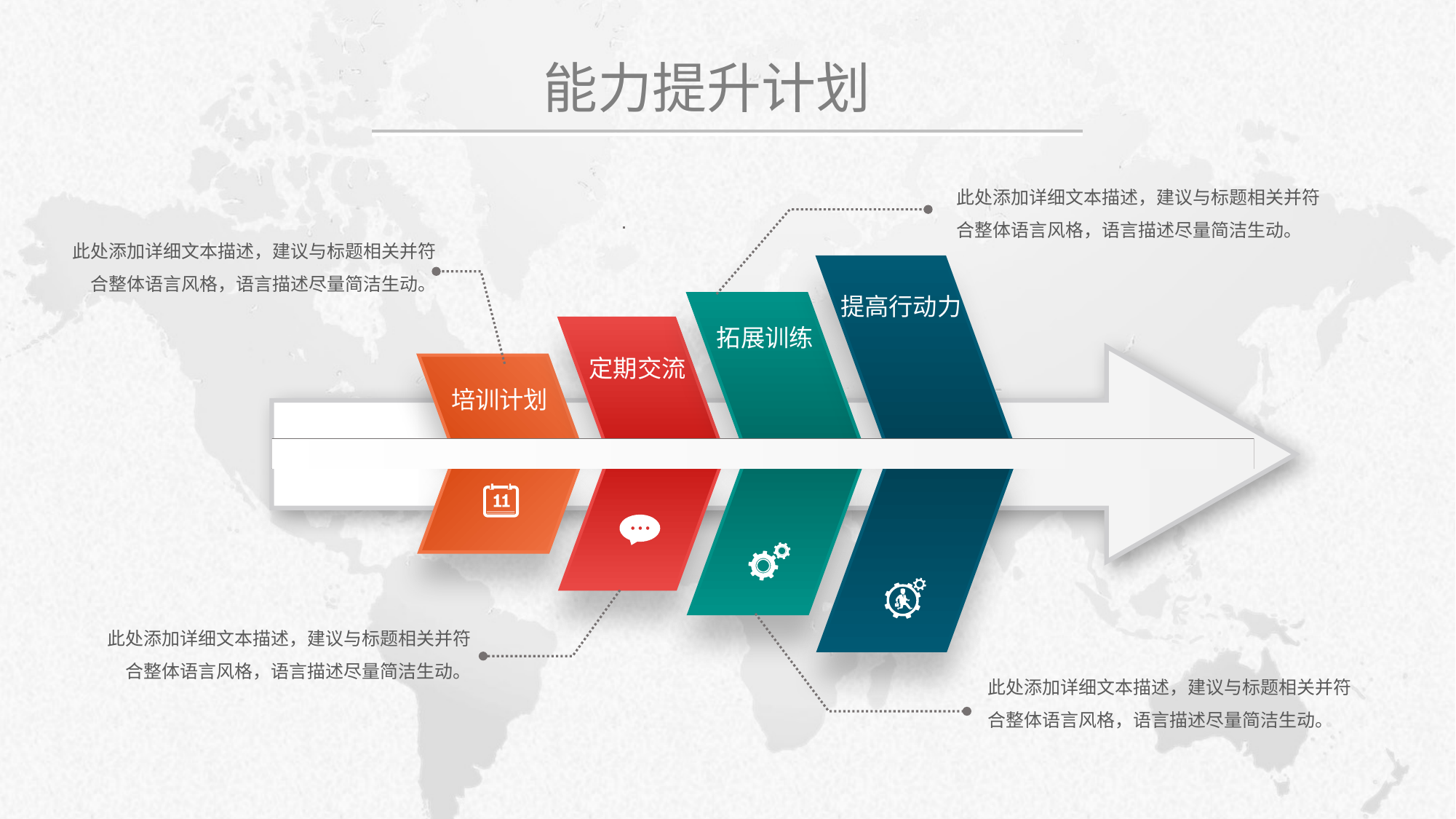

# 能力提升计划
此处添加详细文本描述，建议与标题相关并符合整体语言风格，语言描述尽量简洁生动。

此处添加详细文本描述，建议与标题相关并符合整体语言风格，语言描述尽量简洁生动。

提高行动力

拓展训练

定期交流

培训计划

此处添加详细文本描述，建议与标题相关并符合整体语言风格，语言描述尽量简洁生动。

此处添加详细文本描述，建议与标题相关并符合整体语言风格，语言描述尽量简洁生动。